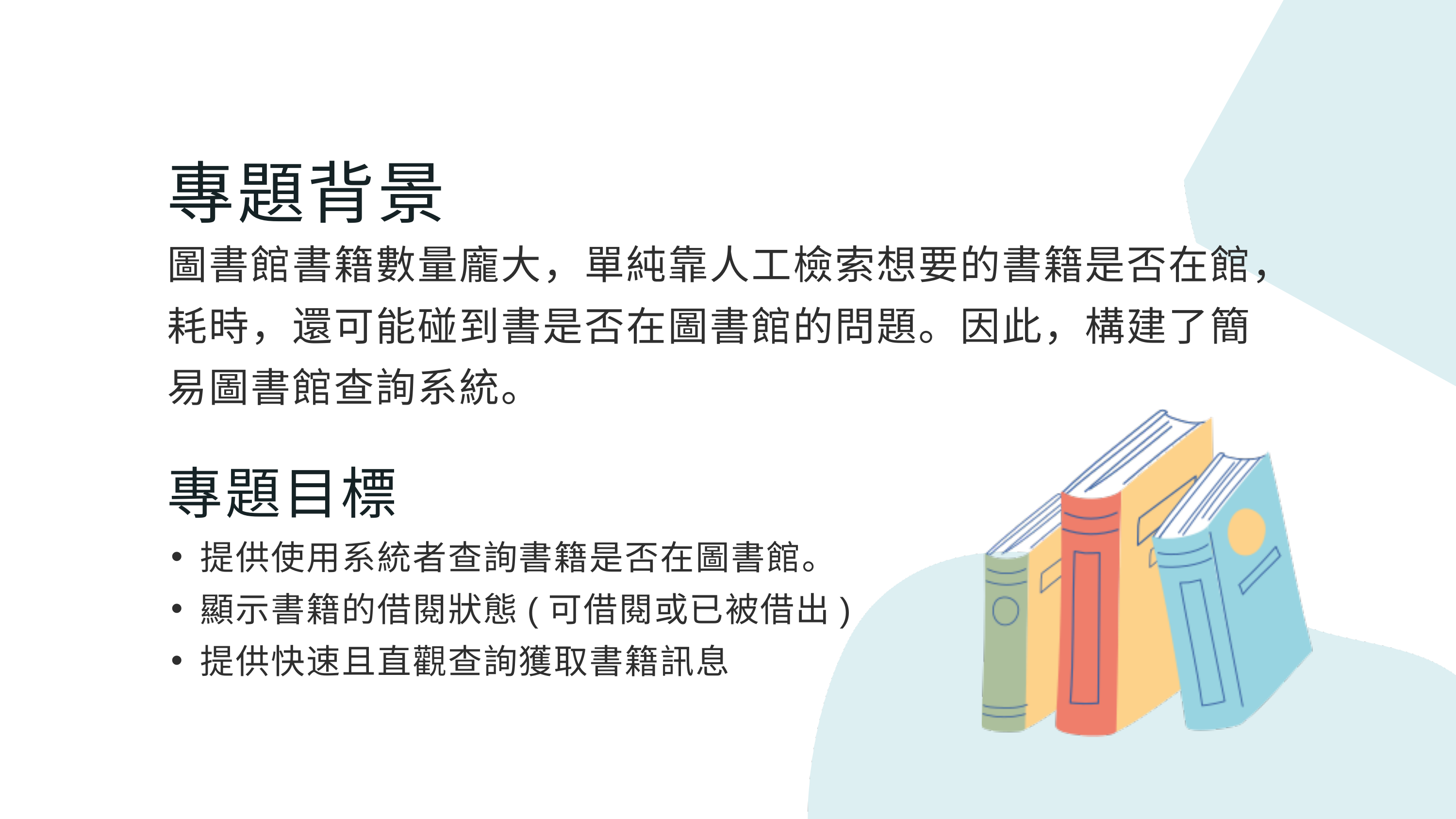

專題背景
圖書館書籍數量龐大，單純靠人工檢索想要的書籍是否在館，耗時，還可能碰到書是否在圖書館的問題。因此，構建了簡易圖書館查詢系統。

專題目標

提供使用系統者查詢書籍是否在圖書館。
顯示書籍的借閱狀態(可借閱或已被借出)
提供快速且直觀查詢獲取書籍訊息